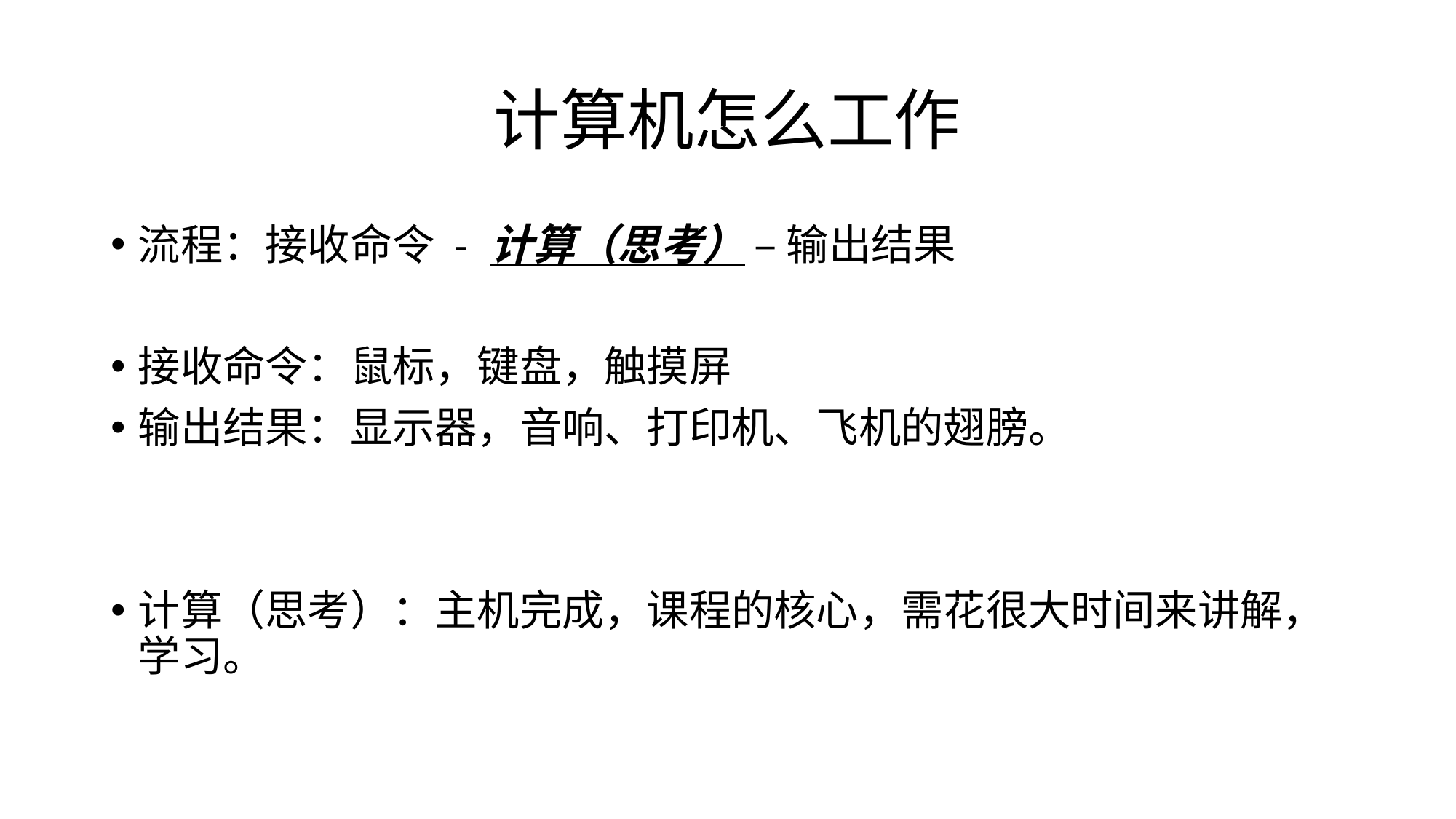

# 计算机怎么工作
流程：接收命令 - 计算（思考） – 输出结果

接收命令：鼠标，键盘，触摸屏
输出结果：显示器，音响、打印机、飞机的翅膀。

计算（思考）：主机完成，课程的核心，需花很大时间来讲解，学习。